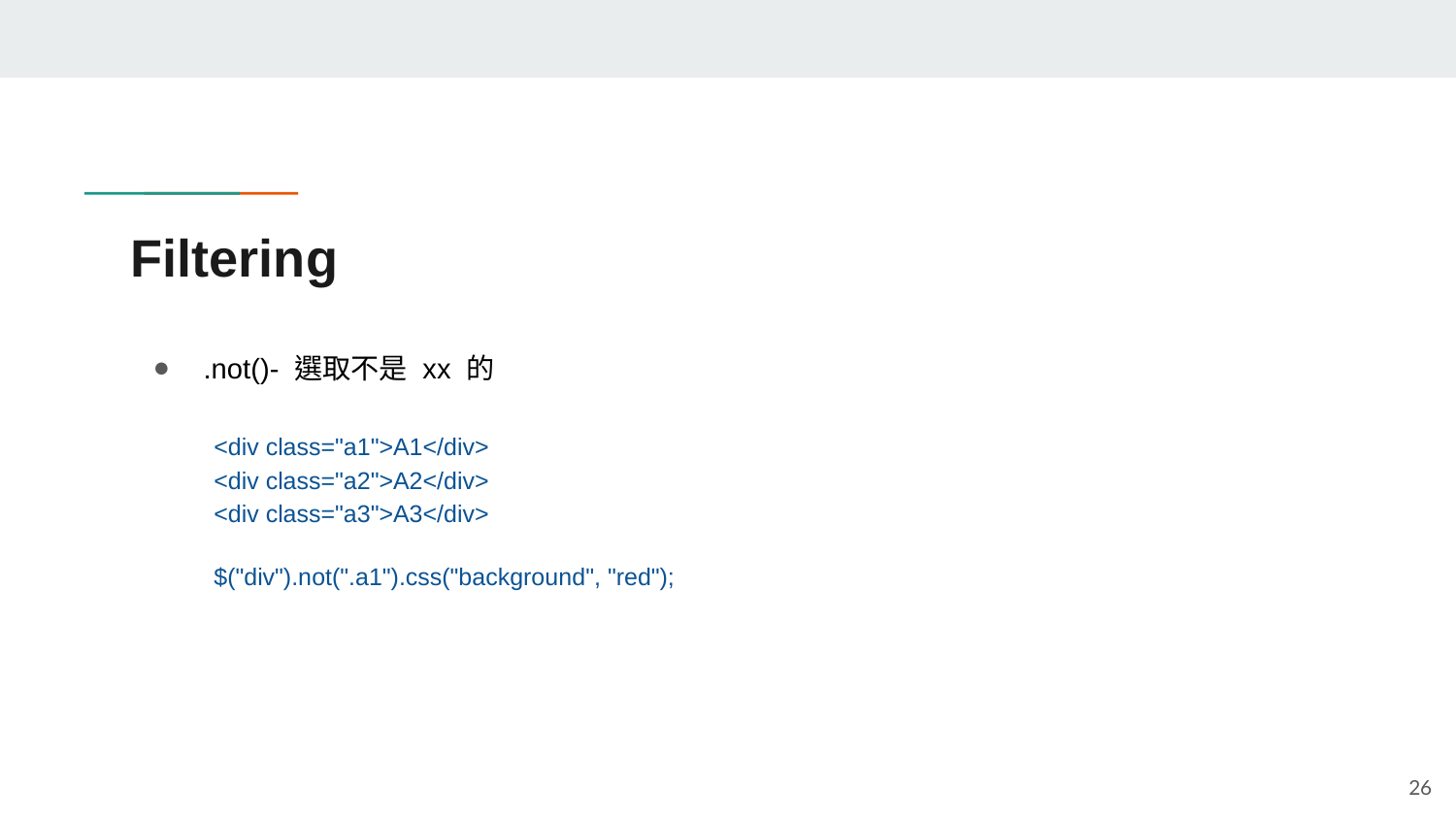

# Filtering
.not()- 選取不是 xx 的

<div class="a1">A1</div>
<div class="a2">A2</div>
<div class="a3">A3</div>

$("div").not(".a1").css("background", "red");

26